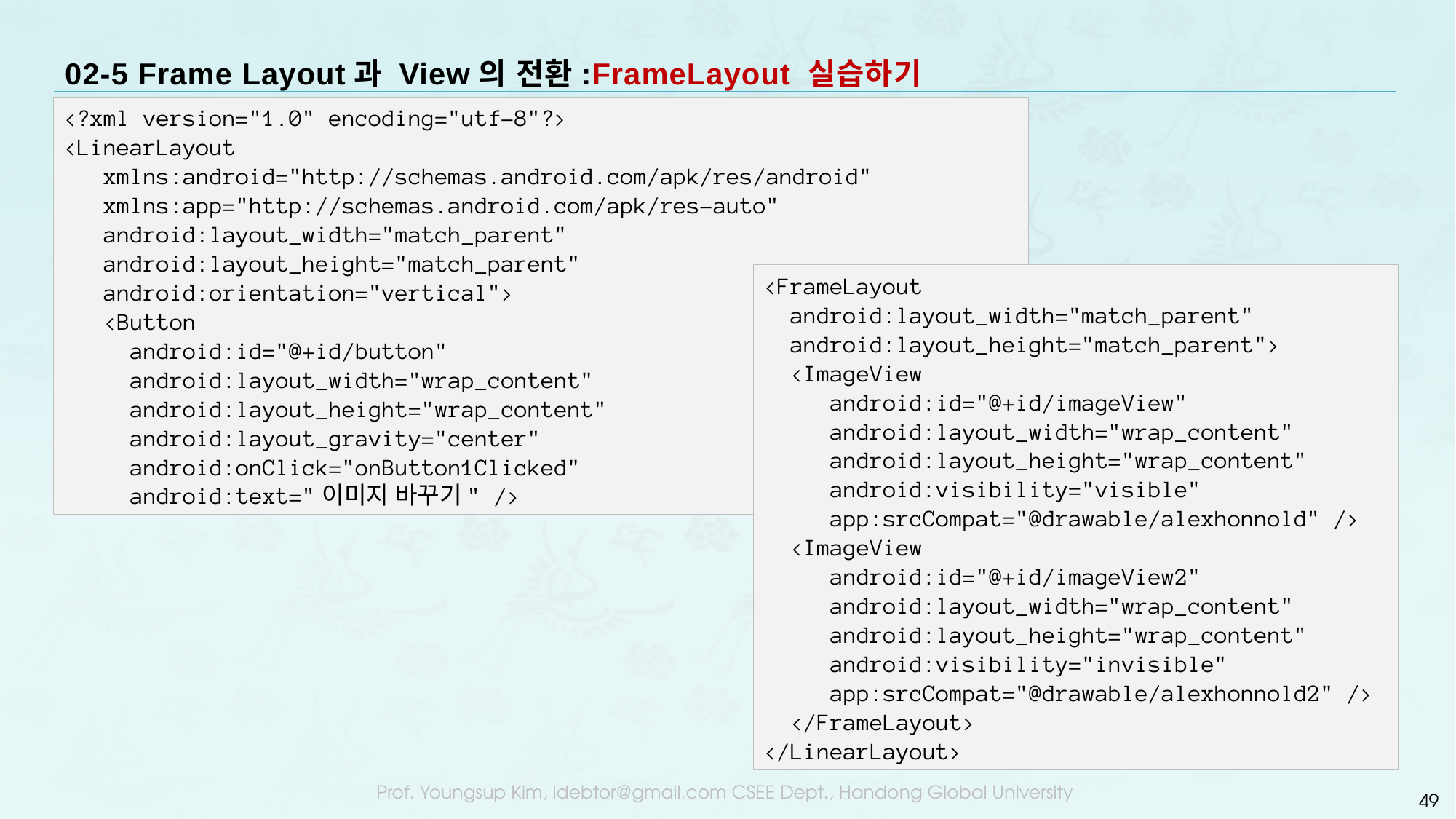

# 02-5 Frame Layout과 View의 전환:FrameLayout 실습하기
<?xml version="1.0" encoding="utf-8"?>
<LinearLayout
   xmlns:android="http://schemas.android.com/apk/res/android"
   xmlns:app="http://schemas.android.com/apk/res-auto"
   android:layout_width="match_parent"
   android:layout_height="match_parent"
   android:orientation="vertical">
   <Button
     android:id="@+id/button"
     android:layout_width="wrap_content"
     android:layout_height="wrap_content"
     android:layout_gravity="center"
     android:onClick="onButton1Clicked"
     android:text="이미지 바꾸기" />

<FrameLayout
  android:layout_width="match_parent"
  android:layout_height="match_parent">
  <ImageView
     android:id="@+id/imageView"
     android:layout_width="wrap_content"
     android:layout_height="wrap_content"
     android:visibility="visible"
     app:srcCompat="@drawable/alexhonnold" />
  <ImageView
     android:id="@+id/imageView2"
     android:layout_width="wrap_content"
     android:layout_height="wrap_content"
     android:visibility="invisible"
     app:srcCompat="@drawable/alexhonnold2" />
  </FrameLayout>
</LinearLayout>
49